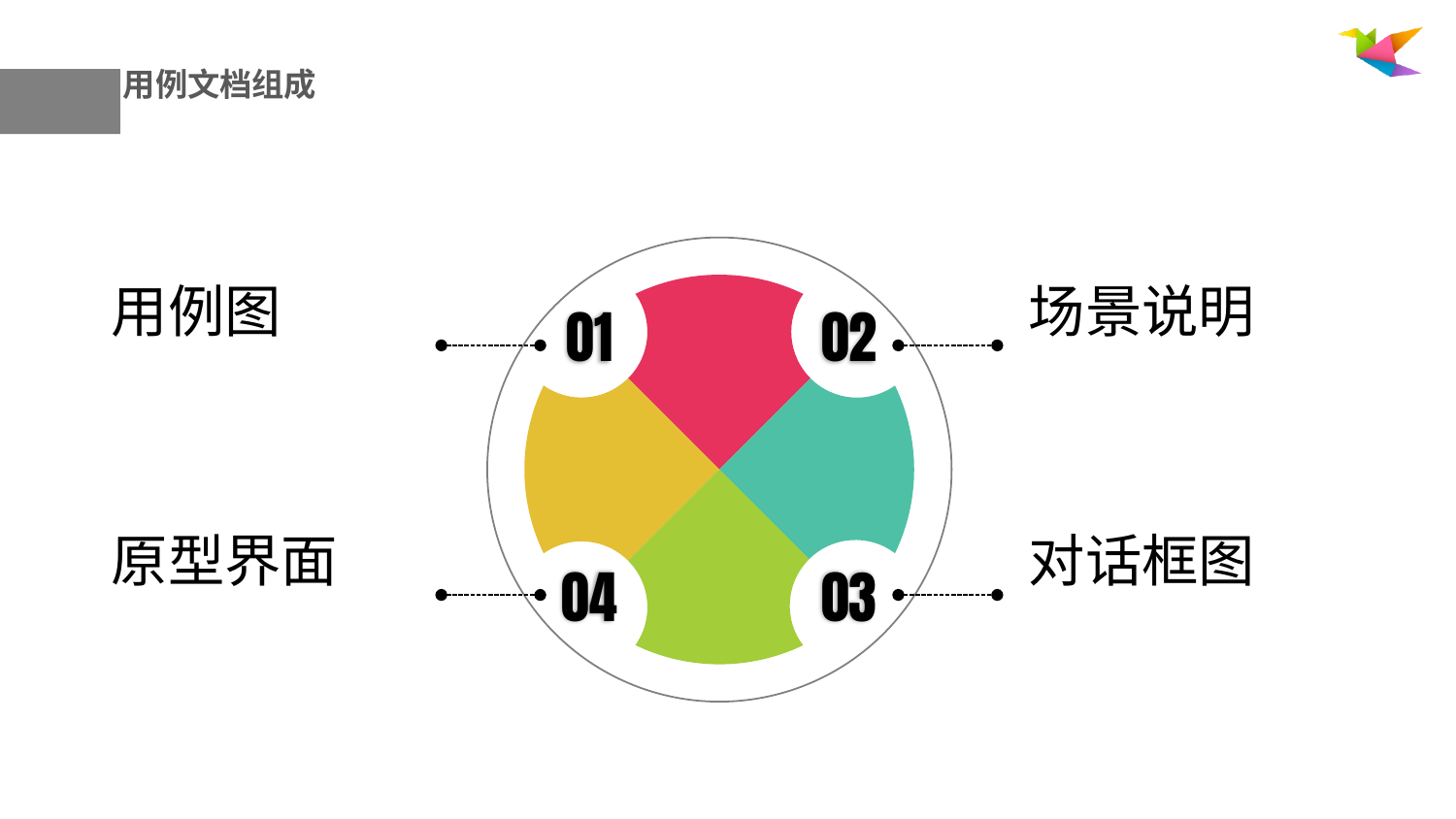

用例文档组成

01
02
用例图
场景说明
04
03
原型界面
对话框图